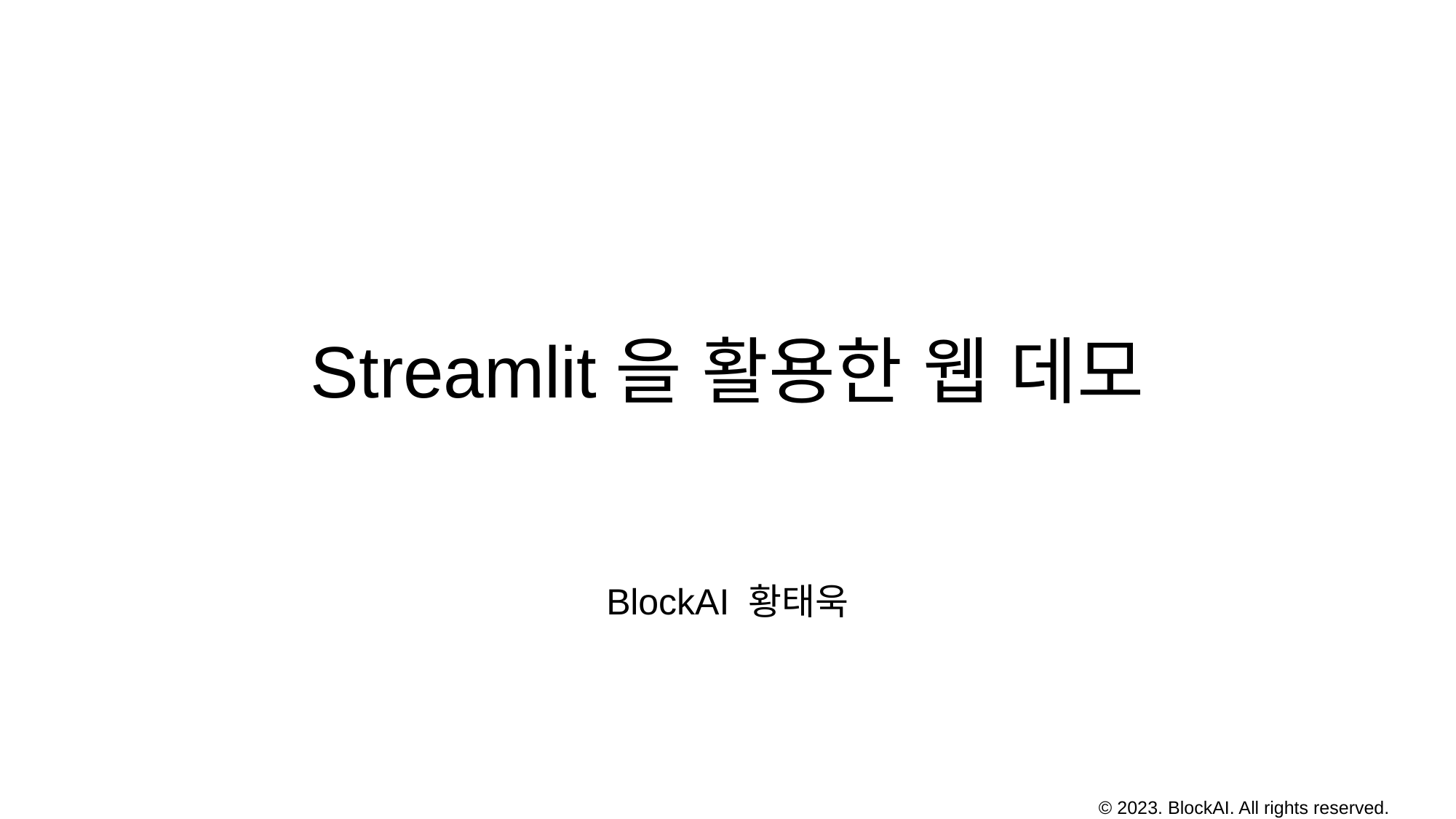

# Streamlit을 활용한 웹 데모
BlockAI 황태욱